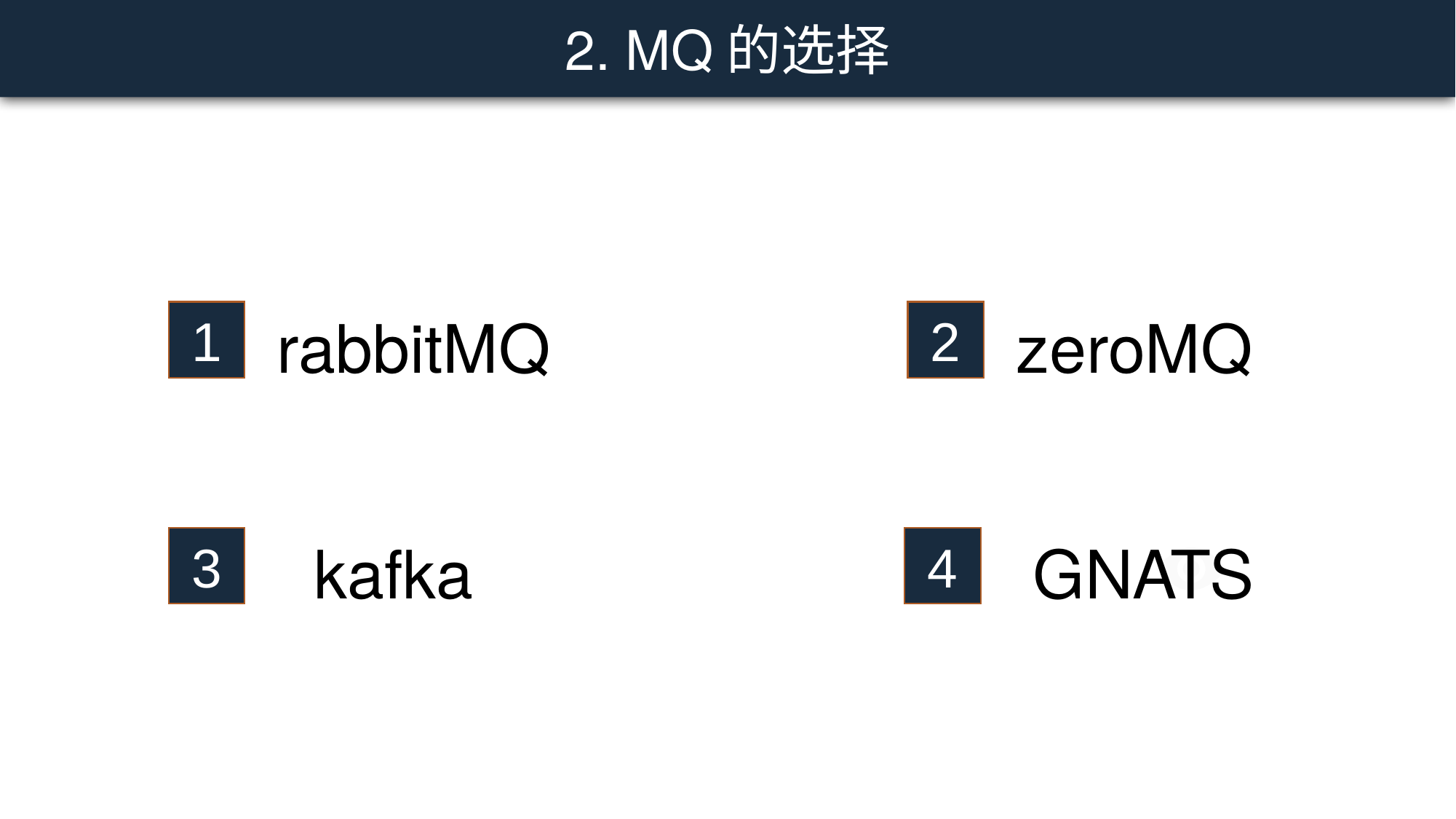

2. MQ的选择
rabbitMQ
1
zeroMQ
2
  kafka
3
 GNATS
4